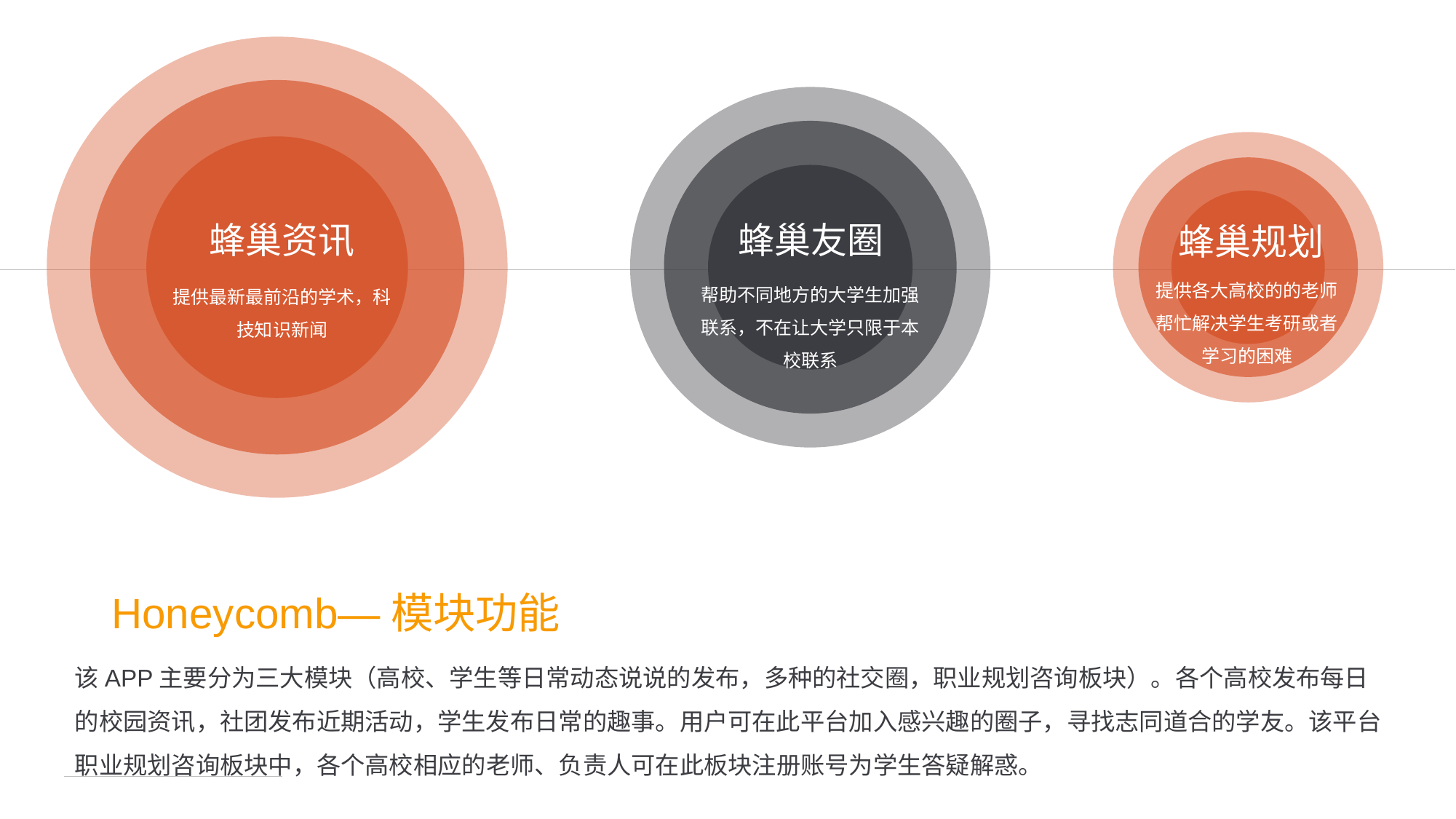

蜂巢资讯
提供最新最前沿的学术，科技知识新闻

蜂巢友圈
帮助不同地方的大学生加强联系，不在让大学只限于本校联系

蜂巢规划
提供各大高校的的老师帮忙解决学生考研或者学习的困难
Honeycomb—模块功能
该APP主要分为三大模块（高校、学生等日常动态说说的发布，多种的社交圈，职业规划咨询板块）。各个高校发布每日的校园资讯，社团发布近期活动，学生发布日常的趣事。用户可在此平台加入感兴趣的圈子，寻找志同道合的学友。该平台职业规划咨询板块中，各个高校相应的老师、负责人可在此板块注册账号为学生答疑解惑。